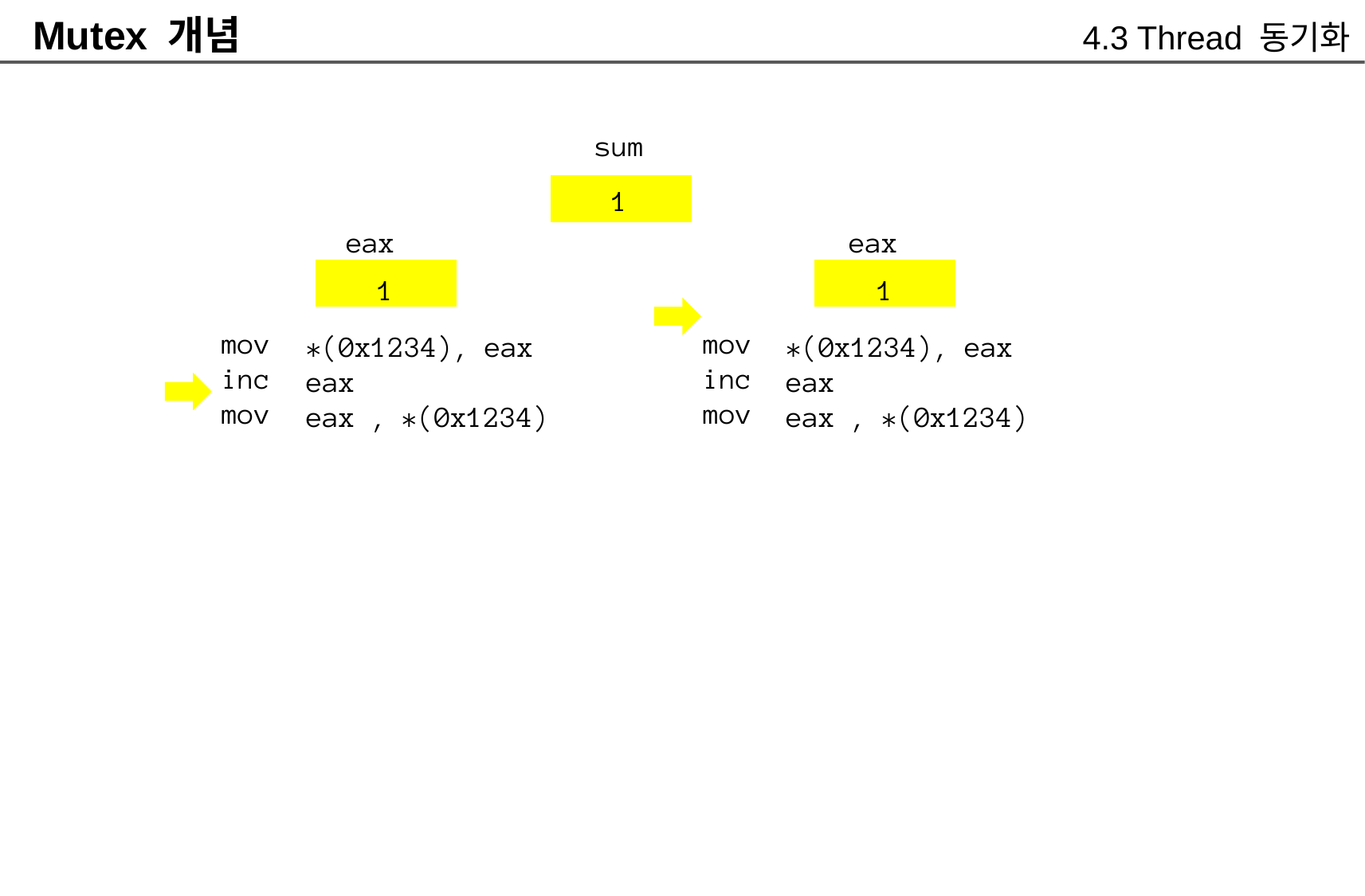

Mutex 개념
4.3 Thread 동기화

sum

	1

	eax

		1

*(0x1234),  eax
eax
eax  ,  *(0x1234)
	eax

		1

*(0x1234),  eax
eax
eax  ,  *(0x1234)

mov
inc
mov
mov
inc
mov